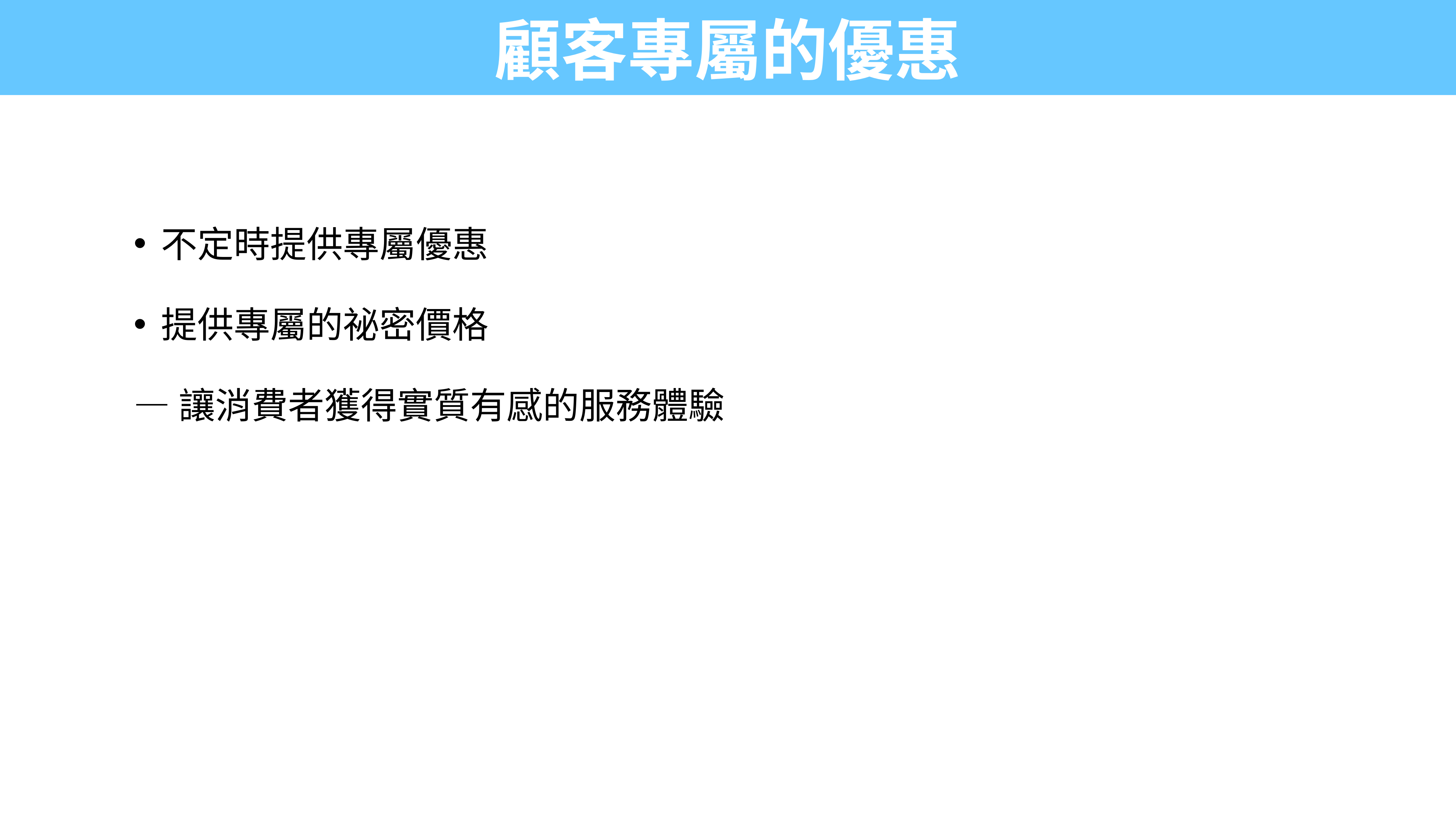

# 顧客專屬的優惠
不定時提供專屬優惠
提供專屬的祕密價格
—讓消費者獲得實質有感的服務體驗